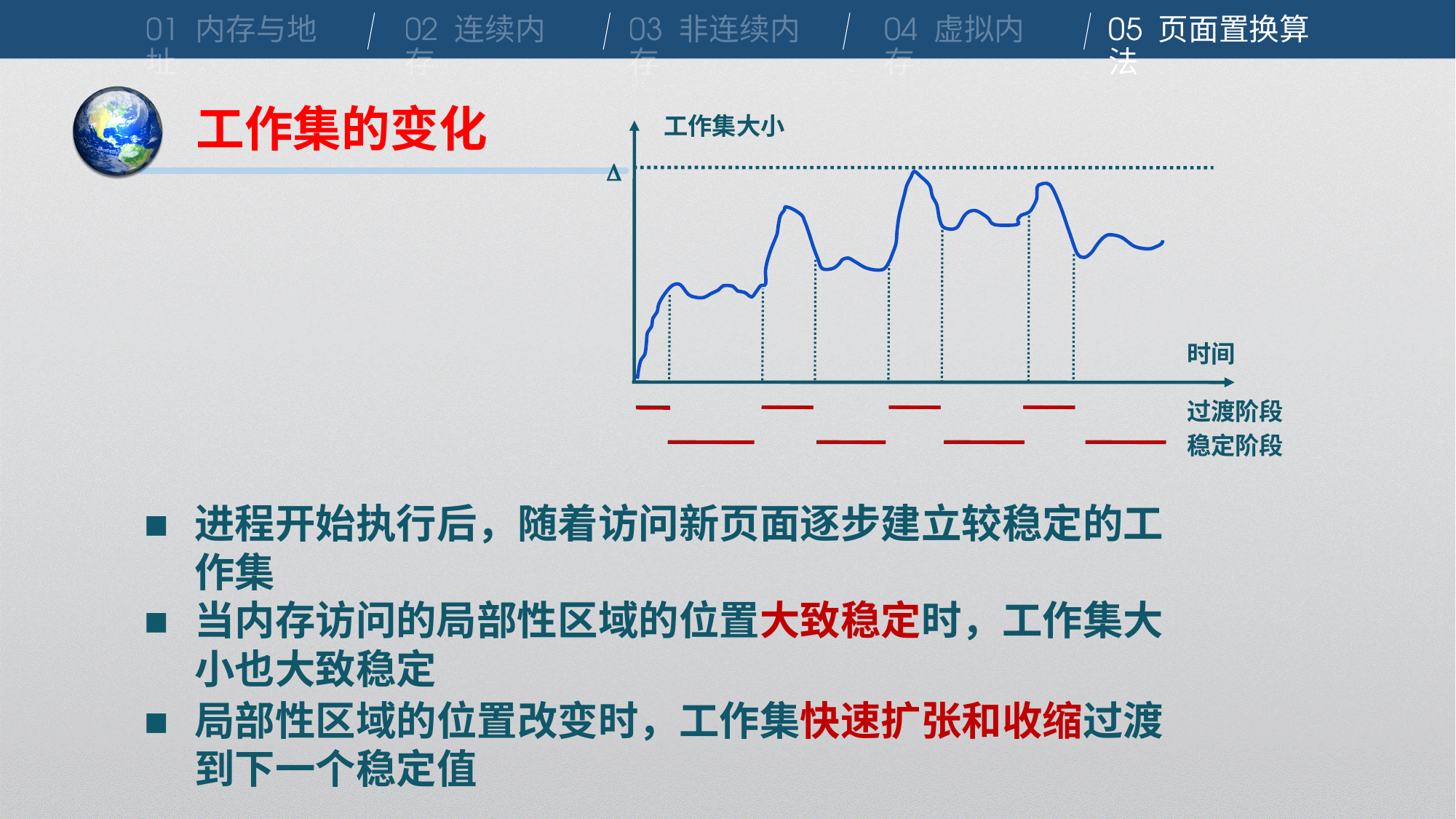

01 内存与地址
02 连续内存
03 非连续内存
04 虚拟内存
05 页面置换算法
工作集的变化

工作集大小
Δ

时间
过渡阶段
稳定阶段
■
进程开始执行后，随着访问新页面逐步建立较稳定的工作集
■
当内存访问的局部性区域的位置大致稳定时，工作集大小也大致稳定
■
局部性区域的位置改变时，工作集快速扩张和收缩过渡到下一个稳定值